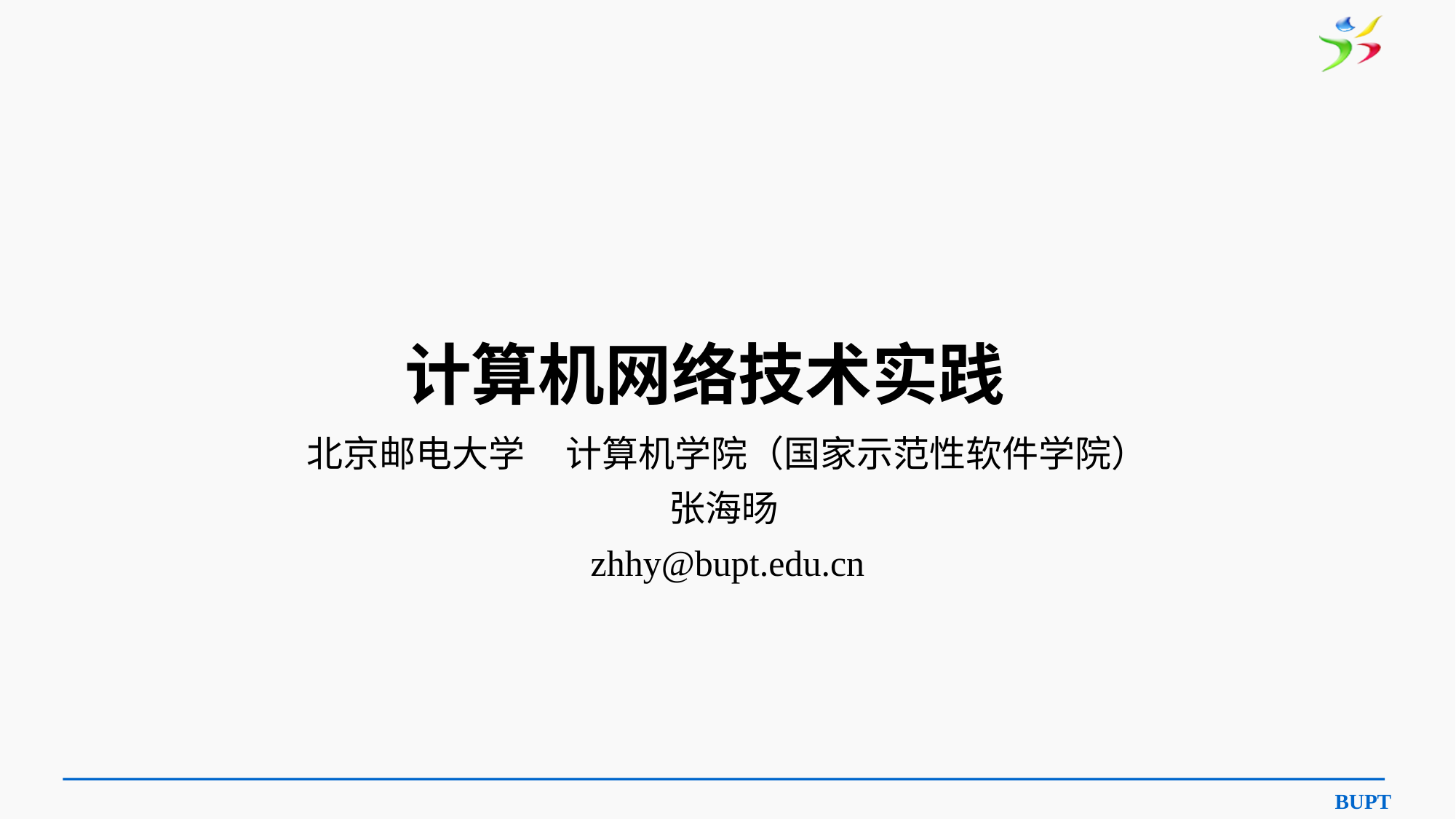

# 计算机网络技术实践
北京邮电大学     计算机学院（国家示范性软件学院）
张海旸
zhhy@bupt.edu.cn